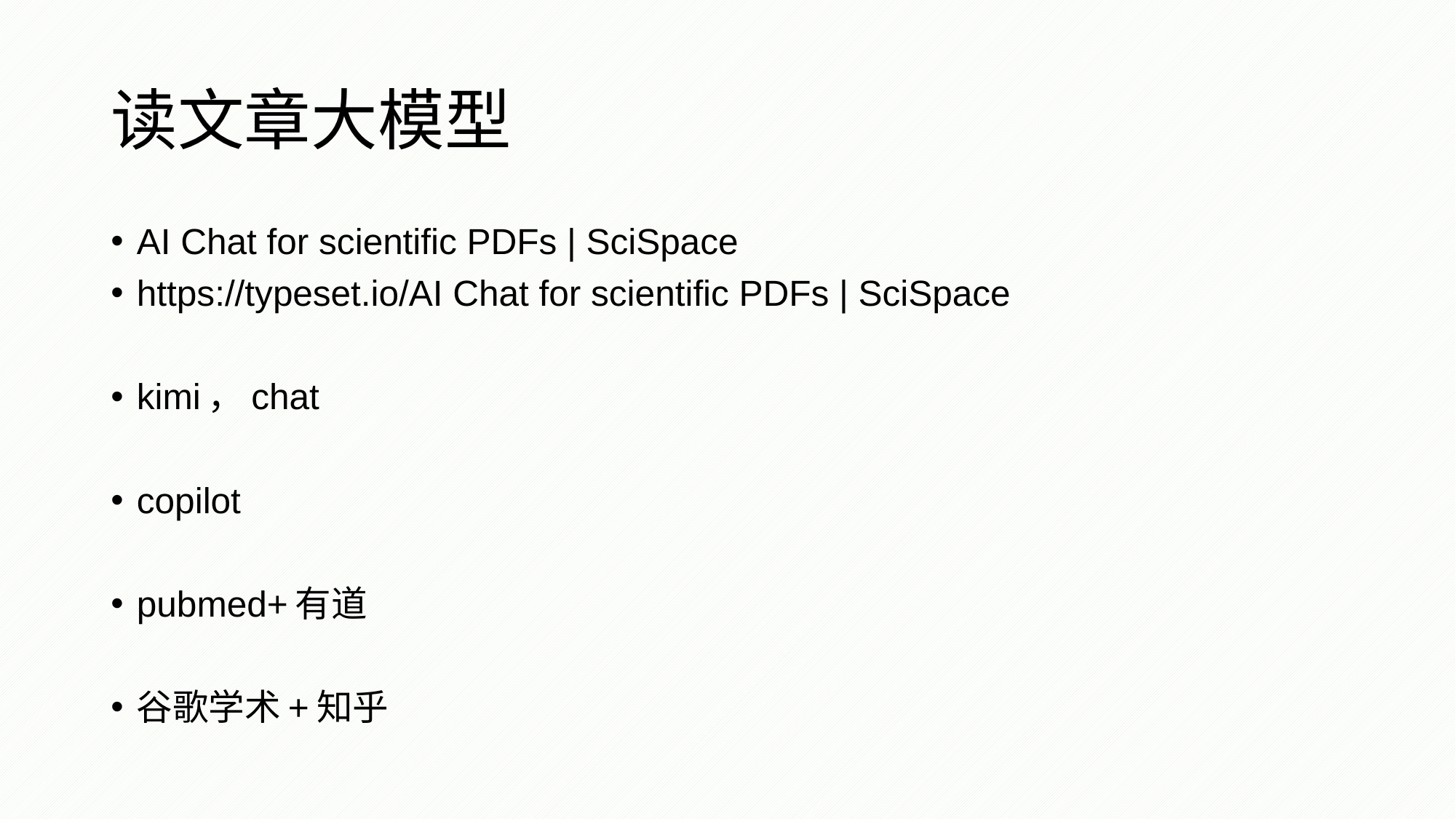

# 读文章大模型
AI Chat for scientific PDFs | SciSpace
https://typeset.io/AI Chat for scientific PDFs | SciSpace

kimi，chat

copilot

pubmed+有道

谷歌学术+知乎